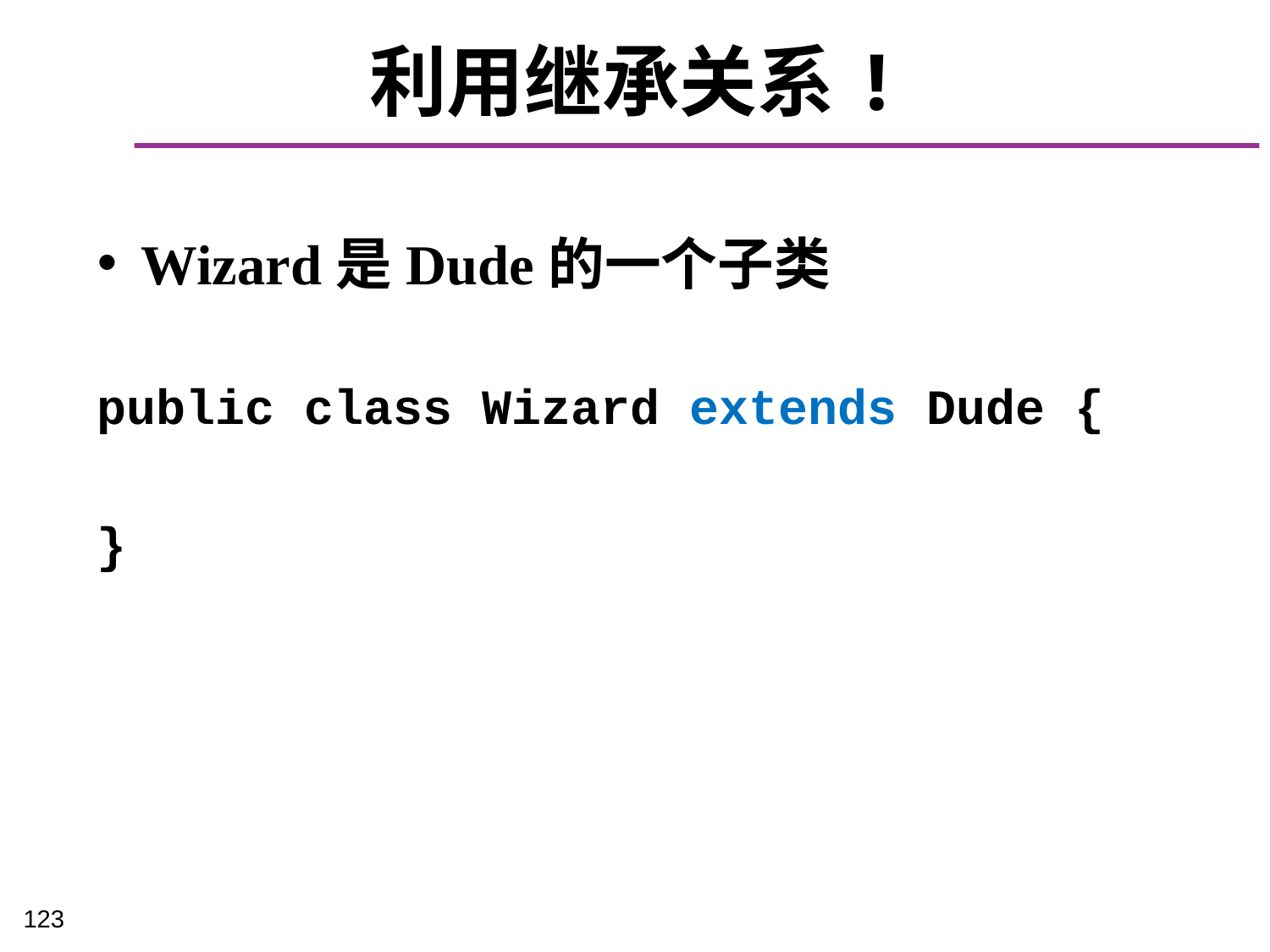

# 利用继承关系!
 Wizard是Dude的一个子类

public class Wizard extends Dude {

}
123